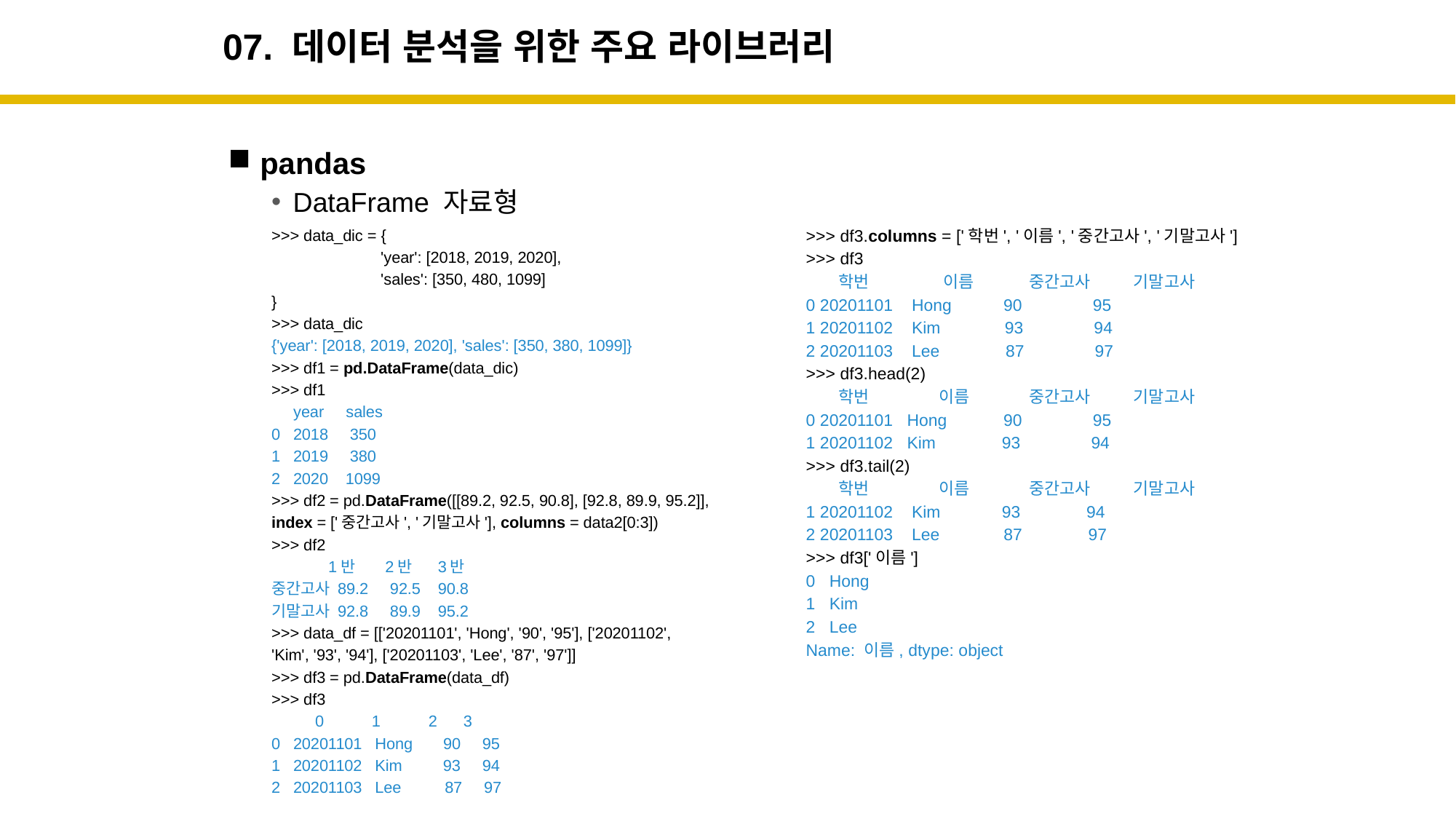

# 07. 데이터 분석을 위한 주요 라이브러리
pandas
DataFrame 자료형
>>> data_dic = {
	'year': [2018, 2019, 2020],
	'sales': [350, 480, 1099]
}
>>> data_dic
{'year': [2018, 2019, 2020], 'sales': [350, 380, 1099]}
>>> df1 = pd.DataFrame(data_dic)
>>> df1
     year     sales
0   2018     350
1   2019     380
2   2020    1099
>>> df2 = pd.DataFrame([[89.2, 92.5, 90.8], [92.8, 89.9, 95.2]],
index = ['중간고사', '기말고사'], columns = data2[0:3])
>>> df2
             1반      2반     3반
중간고사 89.2     92.5    90.8
기말고사 92.8     89.9    95.2
>>> data_df = [['20201101', 'Hong', '90', '95'], ['20201102',
'Kim', '93', '94'], ['20201103', 'Lee', '87', '97']]
>>> df3 = pd.DataFrame(data_df)
>>> df3
          0           1           2      3
0   20201101   Hong       90     95
1   20201102   Kim          93     94
2   20201103   Lee          87     97

>>> df3.columns = ['학번', '이름', '중간고사', '기말고사']
>>> df3
      학번	      이름	 중간고사 	기말고사
0 20201101    Hong           90               95
1 20201102    Kim              93               94
2 20201103    Lee              87               97
>>> df3.head(2)
      학번	     이름	 중간고사 	기말고사
0 20201101   Hong            90               95
1 20201102   Kim              93               94
>>> df3.tail(2)
      학번	     이름	 중간고사 	기말고사
1 20201102    Kim             93              94
2 20201103    Lee              87              97
>>> df3['이름']
0   Hong
1   Kim
2   Lee
Name: 이름, dtype: object